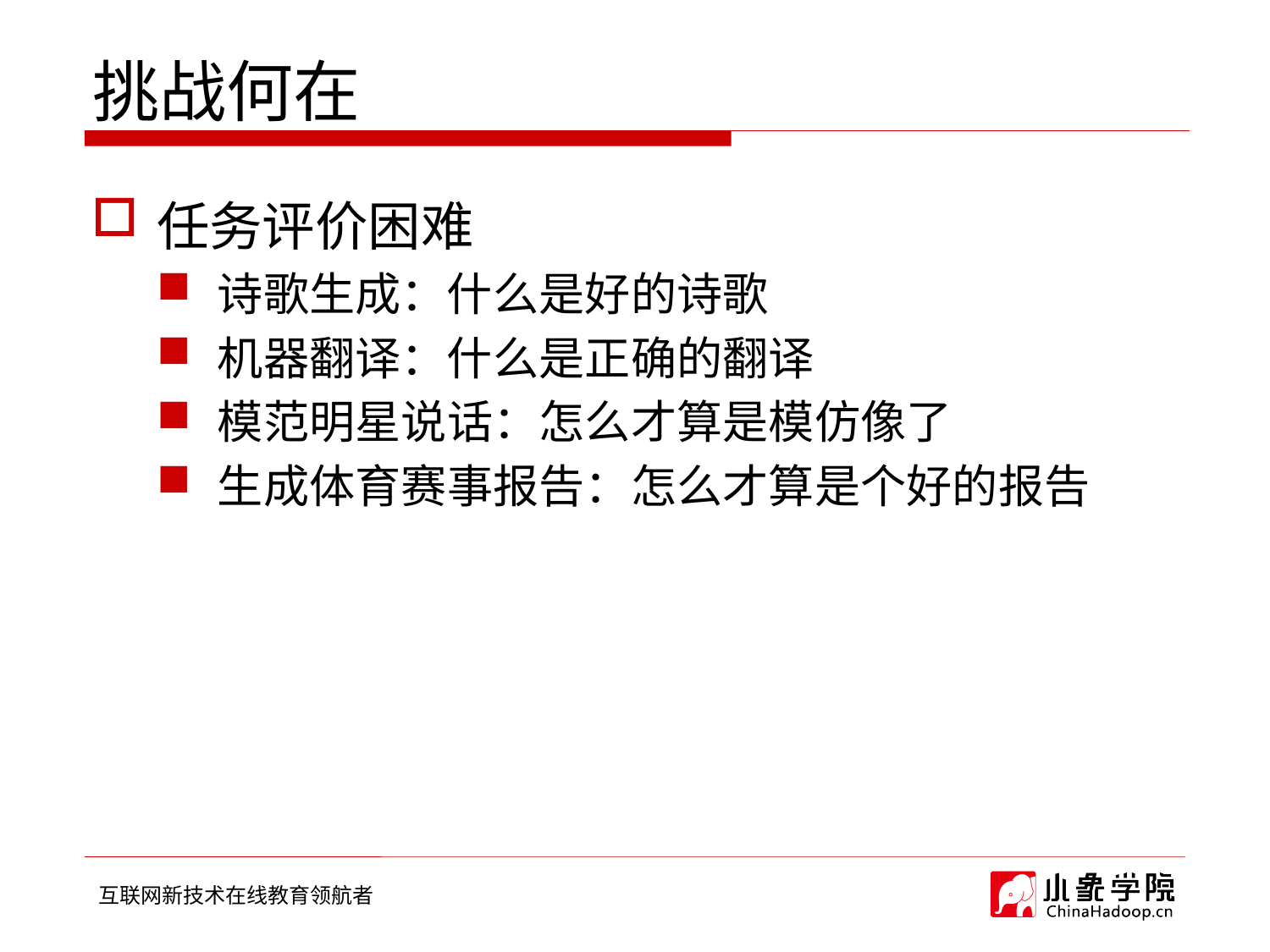

# 挑战何在
任务评价困难
诗歌生成：什么是好的诗歌
机器翻译：什么是正确的翻译
模范明星说话：怎么才算是模仿像了
生成体育赛事报告：怎么才算是个好的报告